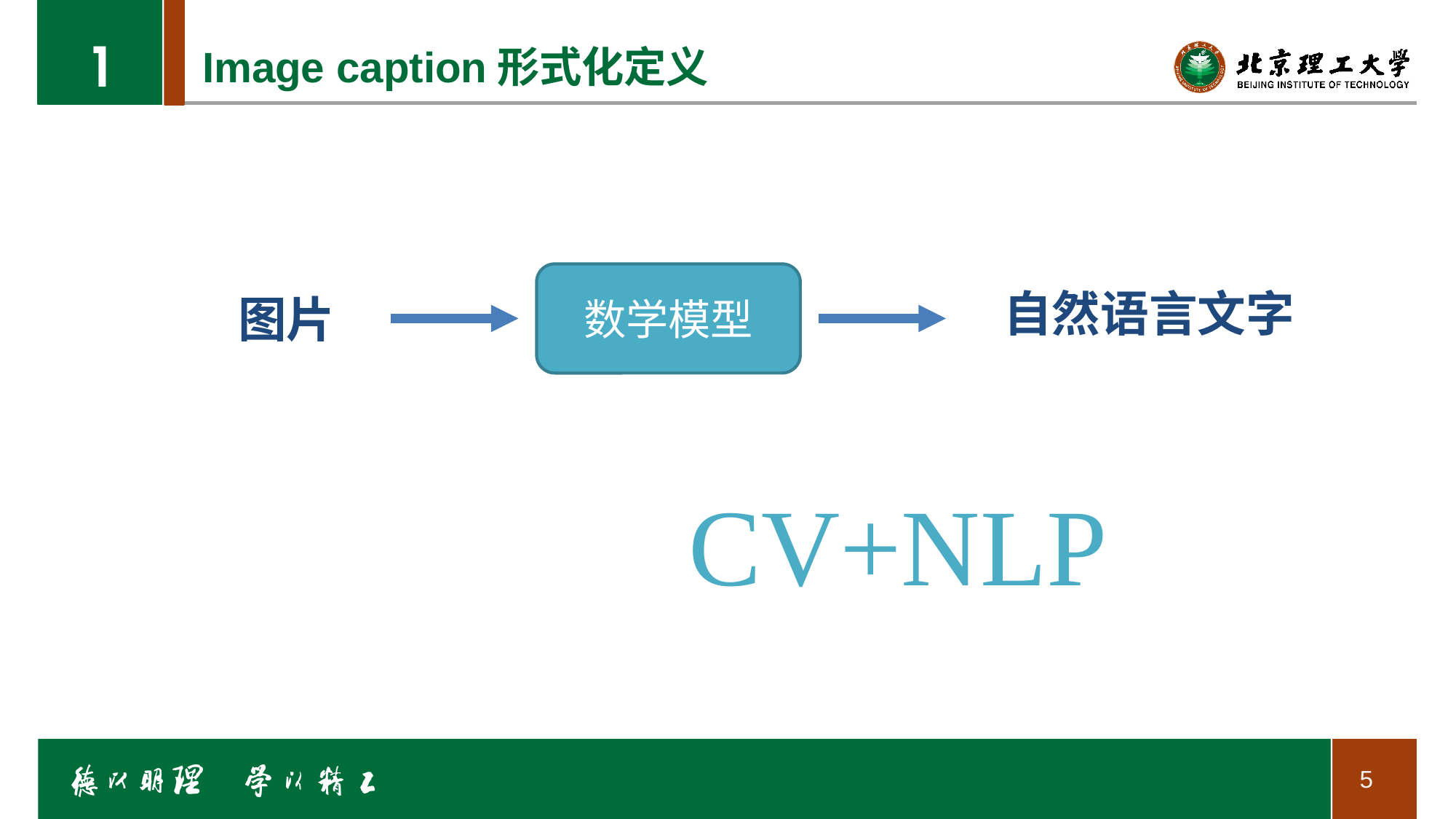

1
# Image caption形式化定义
数学模型
自然语言文字
图片
CV+NLP
5